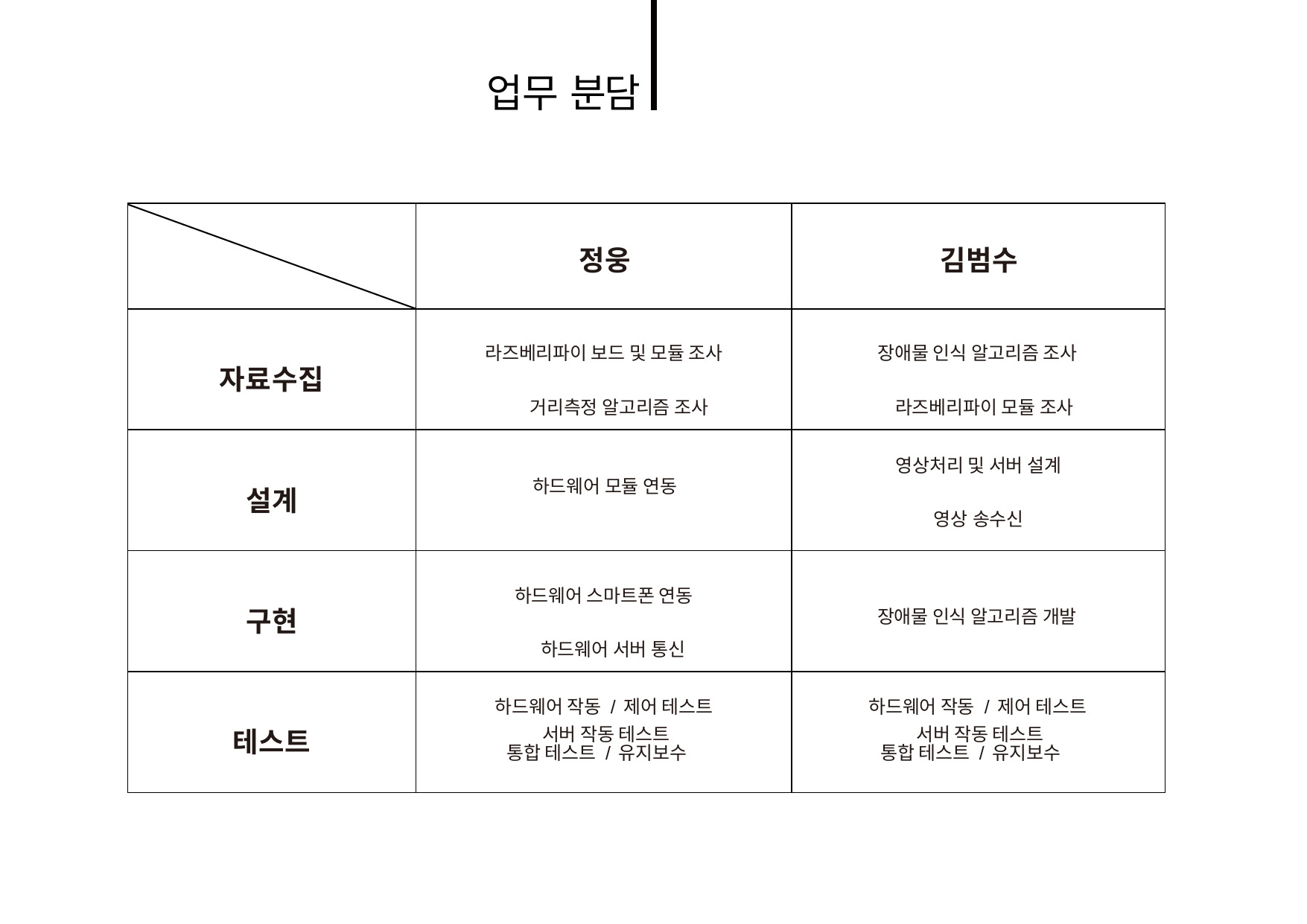

업무 분담
|  | 정웅 | 김범수 |
| --- | --- | --- |
| 자료수집 | 라즈베리파이 보드 및 모듈 조사 거리측정 알고리즘 조사 | 장애물 인식 알고리즘 조사 라즈베리파이 모듈 조사 |
| 설계 | 하드웨어 모듈 연동 | 영상처리 및 서버 설계 영상 송수신 |
| 구현 | 하드웨어 스마트폰 연동 하드웨어 서버 통신 | 장애물 인식 알고리즘 개발 |
| 테스트 | 하드웨어 작동 / 제어 테스트 서버 작동 테스트 통합 테스트 / 유지보수 | 하드웨어 작동 / 제어 테스트 서버 작동 테스트 통합 테스트 / 유지보수 |